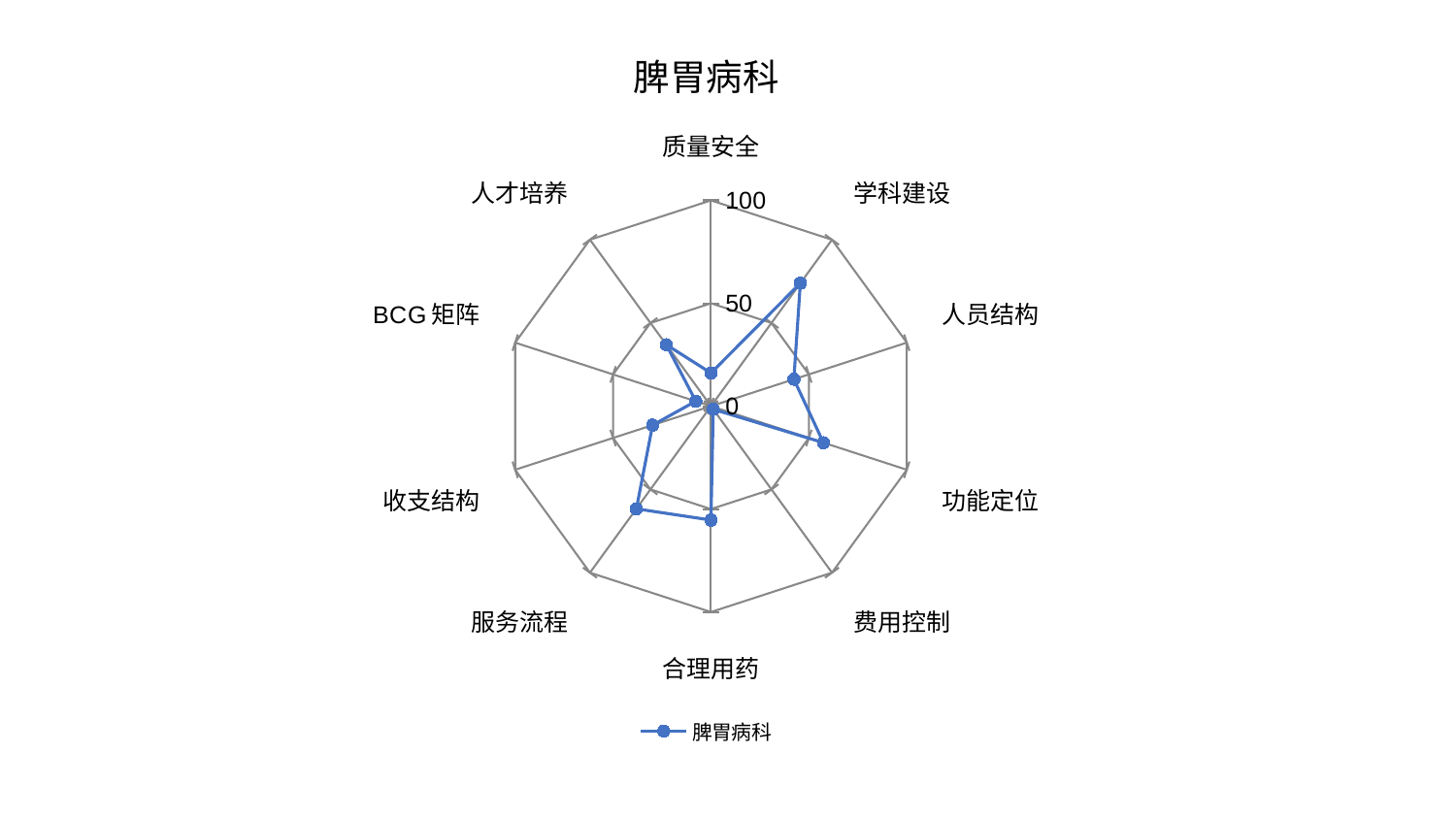

### Chart: 脾胃病科

| Category | 脾胃病科 |
|---|---|
| 质量安全 | 16.13613309267443 |
| 学科建设 | 73.85563626400693 |
| 人员结构 | 42.35455353803362 |
| 功能定位 | 57.44530476867091 |
| 费用控制 | 1.8699824631638622 |
| 合理用药 | 55.339707975446615 |
| 服务流程 | 61.64487113396172 |
| 收支结构 | 29.832101419240974 |
| BCG矩阵 | 7.777872042204778 |
| 人才培养 | 36.93388678775011 |
134